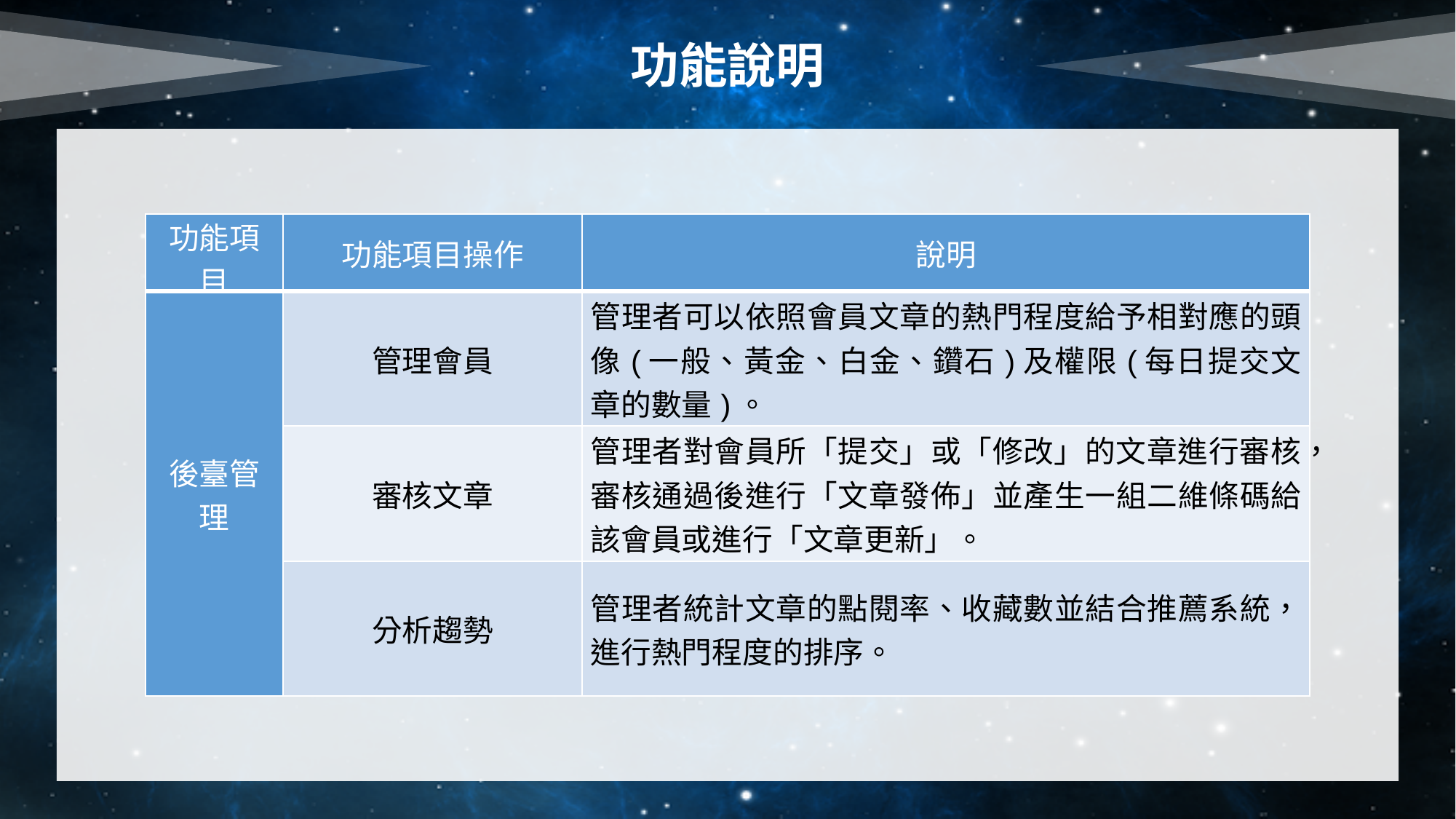

功能說明

| 功能項目 | 功能項目操作 | 說明 |
| --- | --- | --- |
| 後臺管理 | 管理會員 | 管理者可以依照會員文章的熱門程度給予相對應的頭像(一般、黃金、白金、鑽石)及權限(每日提交文章的數量)。 |
|  | 審核文章 | 管理者對會員所「提交」或「修改」的文章進行審核，審核通過後進行「文章發佈」並產生一組二維條碼給該會員或進行「文章更新」。 |
|  | 分析趨勢 | 管理者統計文章的點閱率、收藏數並結合推薦系統，進行熱門程度的排序。 |